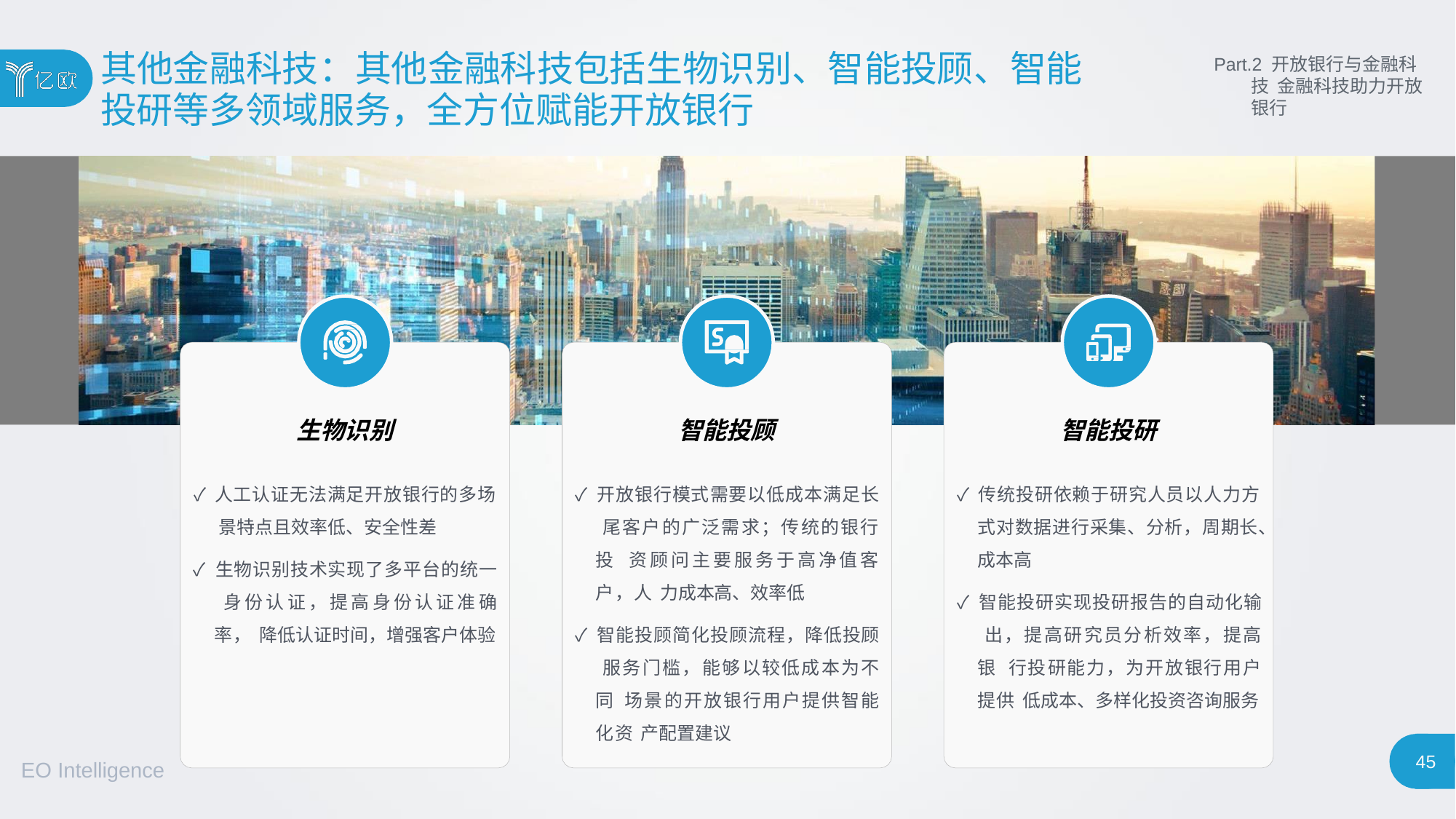

# 其他金融科技：其他金融科技包括生物识别、智能投顾、智能
投研等多领域服务，全方位赋能开放银行
Part.2 开放银行与金融科技  金融科技助力开放银行

生物识别
智能投顾
智能投研
✓ 人工认证无法满足开放银行的多场  景特点且效率低、安全性差
✓ 开放银行模式需要以低成本满足长  尾客户的广泛需求；传统的银行投  资顾问主要服务于高净值客户，人  力成本高、效率低
✓ 传统投研依赖于研究人员以人力方
式对数据进行采集、分析，周期长、
✓ 生物识别技术实现了多平台的统一  身份认证，提高身份认证准确率，  降低认证时间，增强客户体验
成本高
✓ 智能投研实现投研报告的自动化输  出，提高研究员分析效率，提高银  行投研能力，为开放银行用户提供  低成本、多样化投资咨询服务
✓ 智能投顾简化投顾流程，降低投顾  服务门槛，能够以较低成本为不同  场景的开放银行用户提供智能化资  产配置建议
45
EO Intelligence